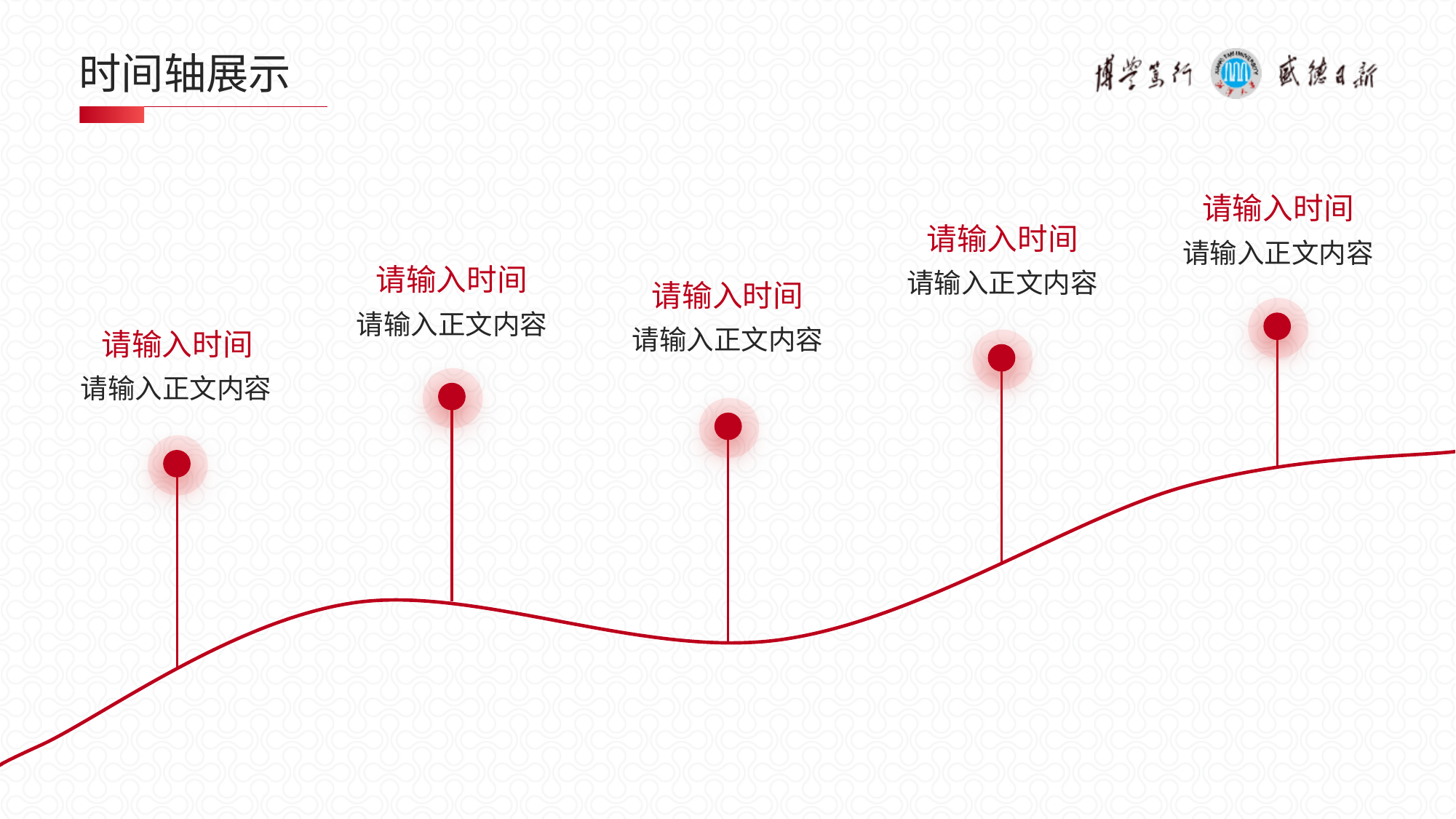

# 时间轴展示
请输入时间
请输入正文内容

请输入时间
请输入正文内容

请输入时间
请输入正文内容

请输入时间
请输入正文内容

请输入时间
请输入正文内容